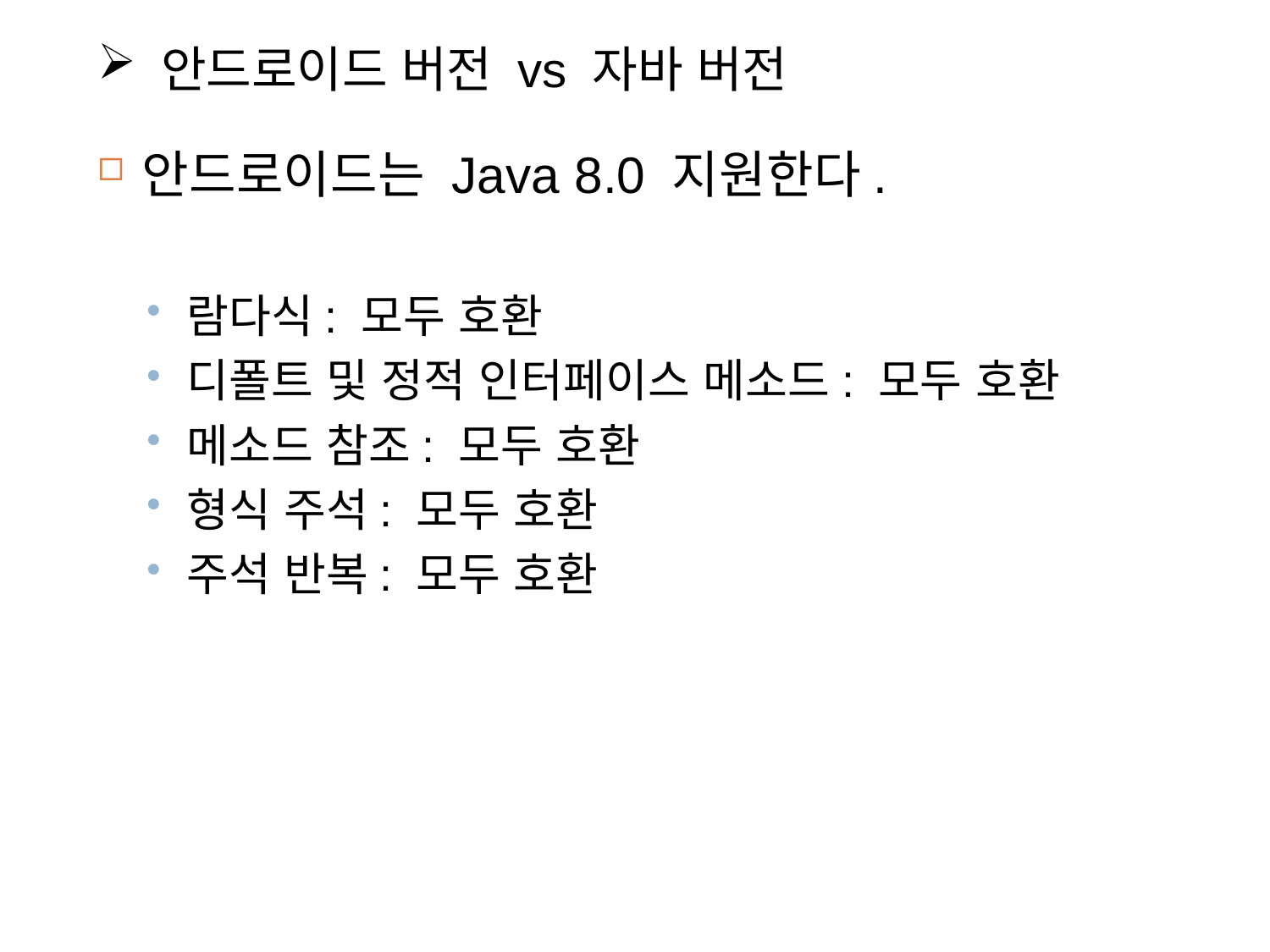

안드로이드 버전 vs 자바 버전
안드로이드는 Java 8.0 지원한다.

람다식: 모두 호환
디폴트 및 정적 인터페이스 메소드: 모두 호환
메소드 참조: 모두 호환
형식 주석: 모두 호환
주석 반복: 모두 호환